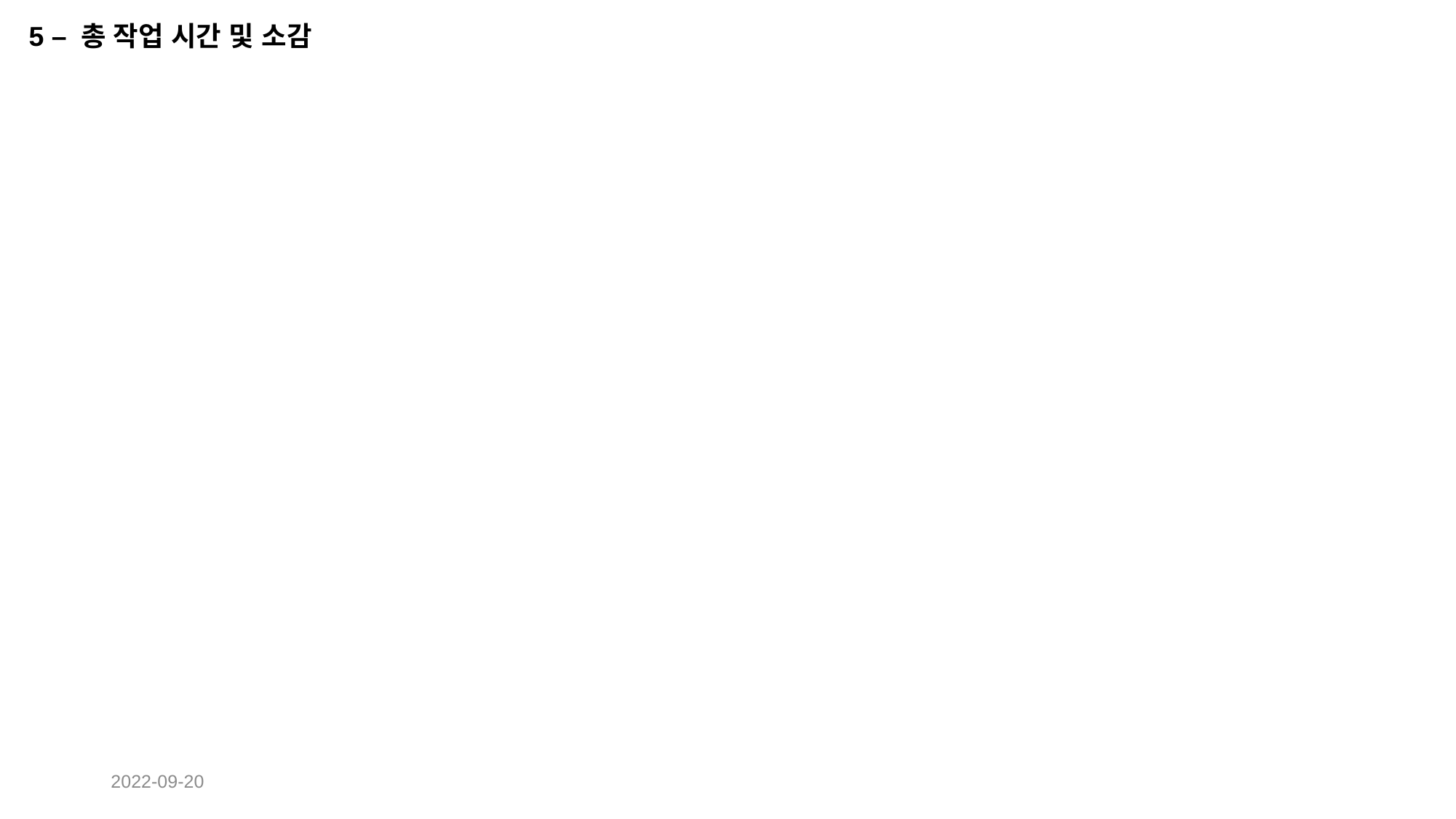

5 – 총 작업 시간 및 소감
2022-09-20